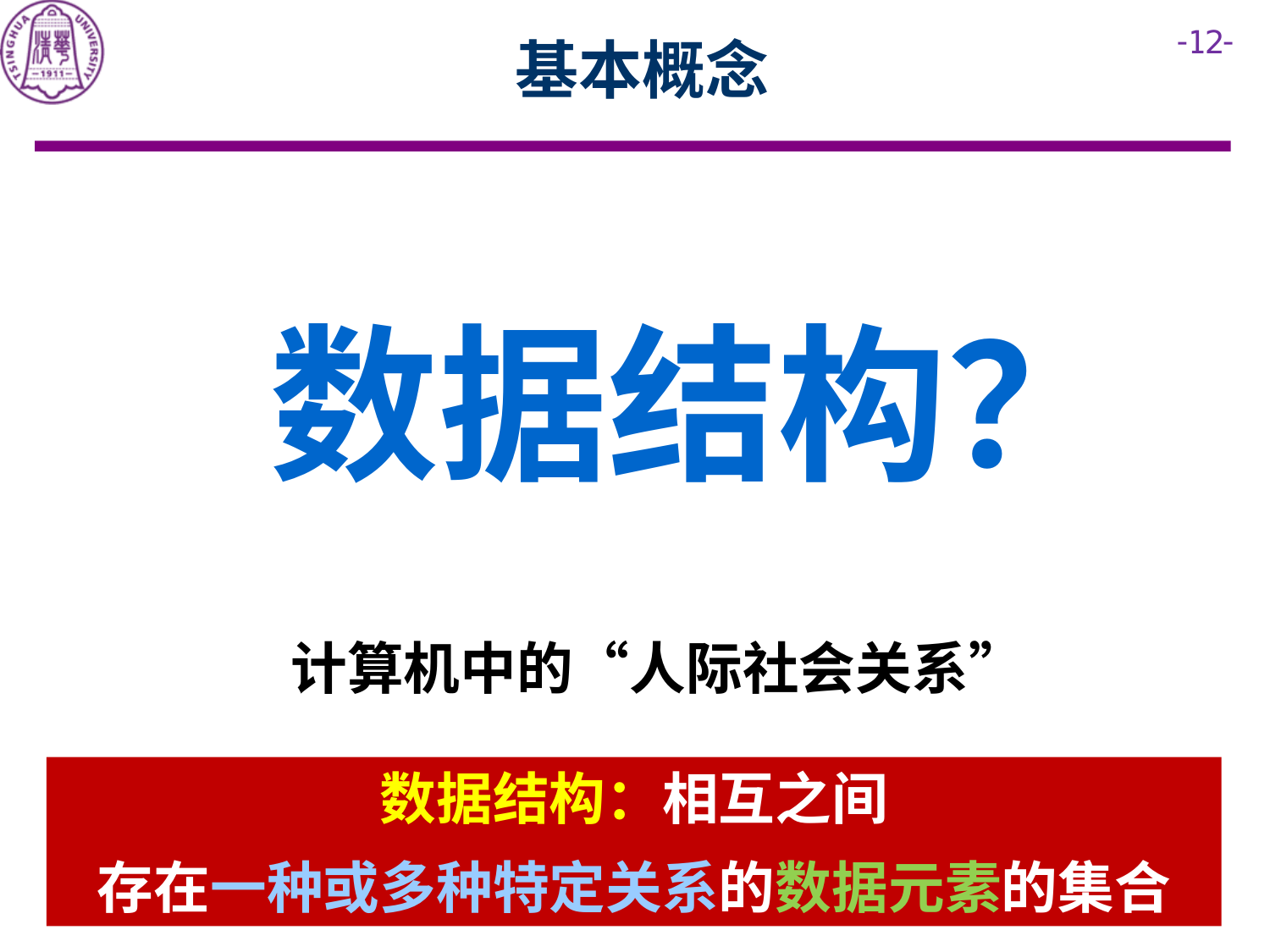

# 基本概念
数据结构？
计算机中的“人际社会关系”
数据结构：相互之间
存在一种或多种特定关系的数据元素的集合